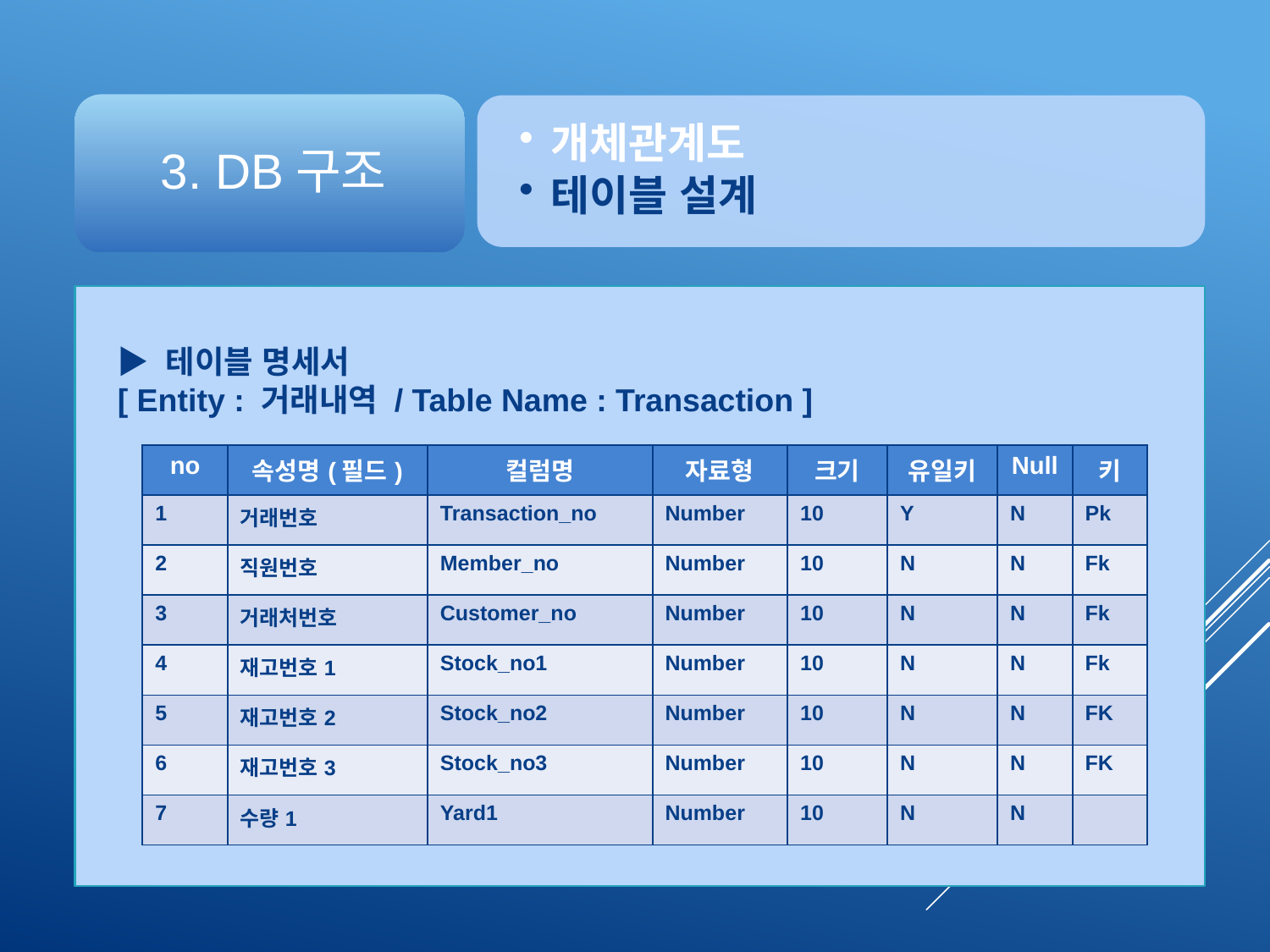

개체관계도
테이블 설계
3. DB구조

▶ 테이블 명세서
[ Entity : 거래내역 / Table Name : Transaction ]
| no | 속성명(필드) | 컬럼명 | 자료형 | 크기 | 유일키 | Null | 키 |
| --- | --- | --- | --- | --- | --- | --- | --- |
| 1 | 거래번호 | Transaction\_no | Number | 10 | Y | N | Pk |
| 2 | 직원번호 | Member\_no | Number | 10 | N | N | Fk |
| 3 | 거래처번호 | Customer\_no | Number | 10 | N | N | Fk |
| 4 | 재고번호1 | Stock\_no1 | Number | 10 | N | N | Fk |
| 5 | 재고번호2 | Stock\_no2 | Number | 10 | N | N | FK |
| 6 | 재고번호3 | Stock\_no3 | Number | 10 | N | N | FK |
| 7 | 수량1 | Yard1 | Number | 10 | N | N |  |
▶ 논리적 모델링
(Logical Modeling)